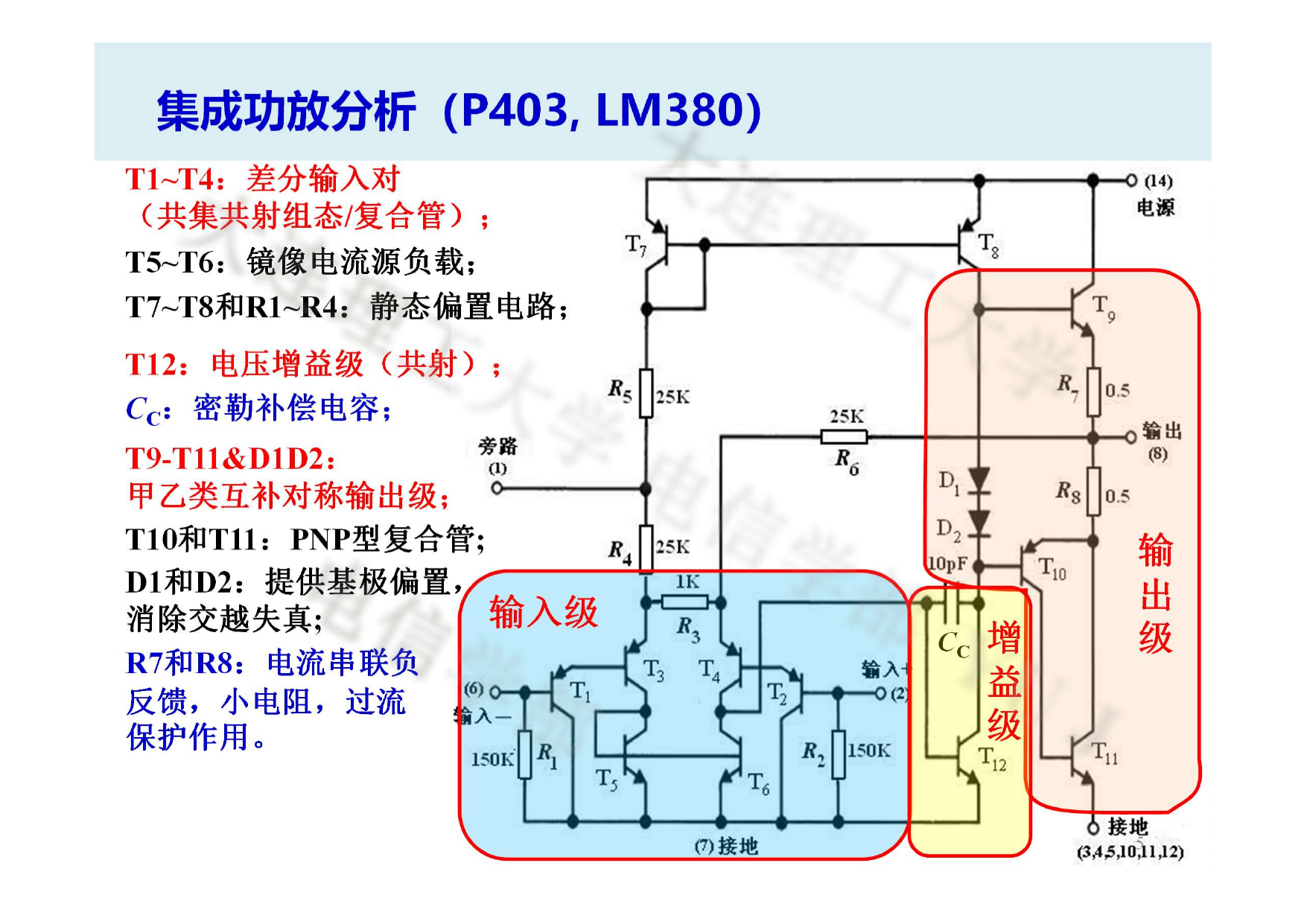

集成功放分析（P403, LM380）
T1~T4：差分输入对
（共集共射组态/复合管）；

T5~T6：镜像电流源负载；
T7~T8和R1~R4：静态偏置电路；
T12：电压增益级（共射）；
CC：密勒补偿电容；
T9-T11&D1D2：

甲乙类互补对称输出级；
T10和T11：PNP型复合管;	输
D1和D2：提供基极偏置， 输入级	出
消除交越失真;	增	级
R7和R8：电流串联负

CC

反馈，小电阻，过流	益
保护作用。	级

5